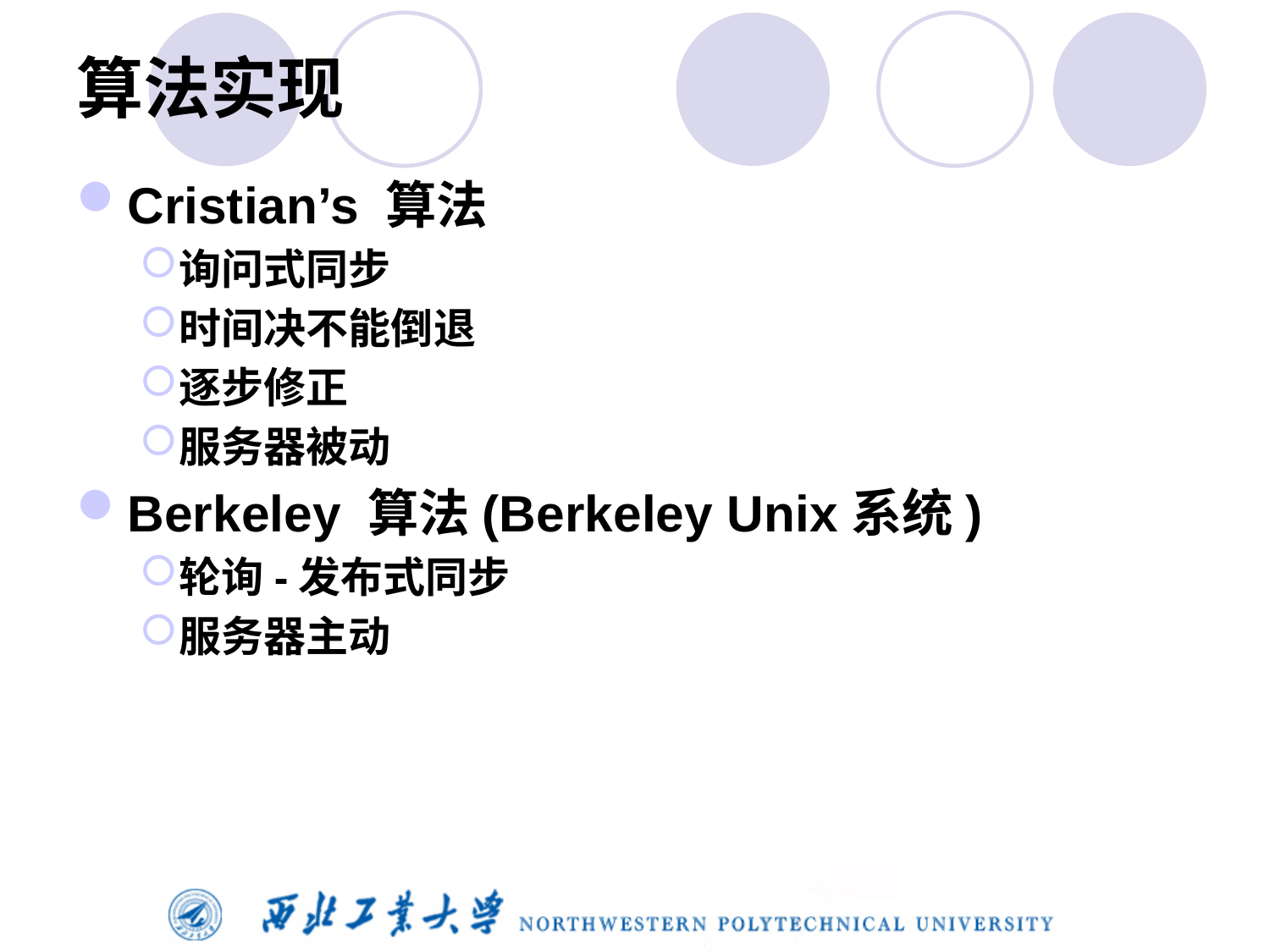

# 算法实现
Cristian’s 算法
询问式同步
时间决不能倒退
逐步修正
服务器被动
Berkeley 算法(Berkeley Unix系统)
轮询-发布式同步
服务器主动